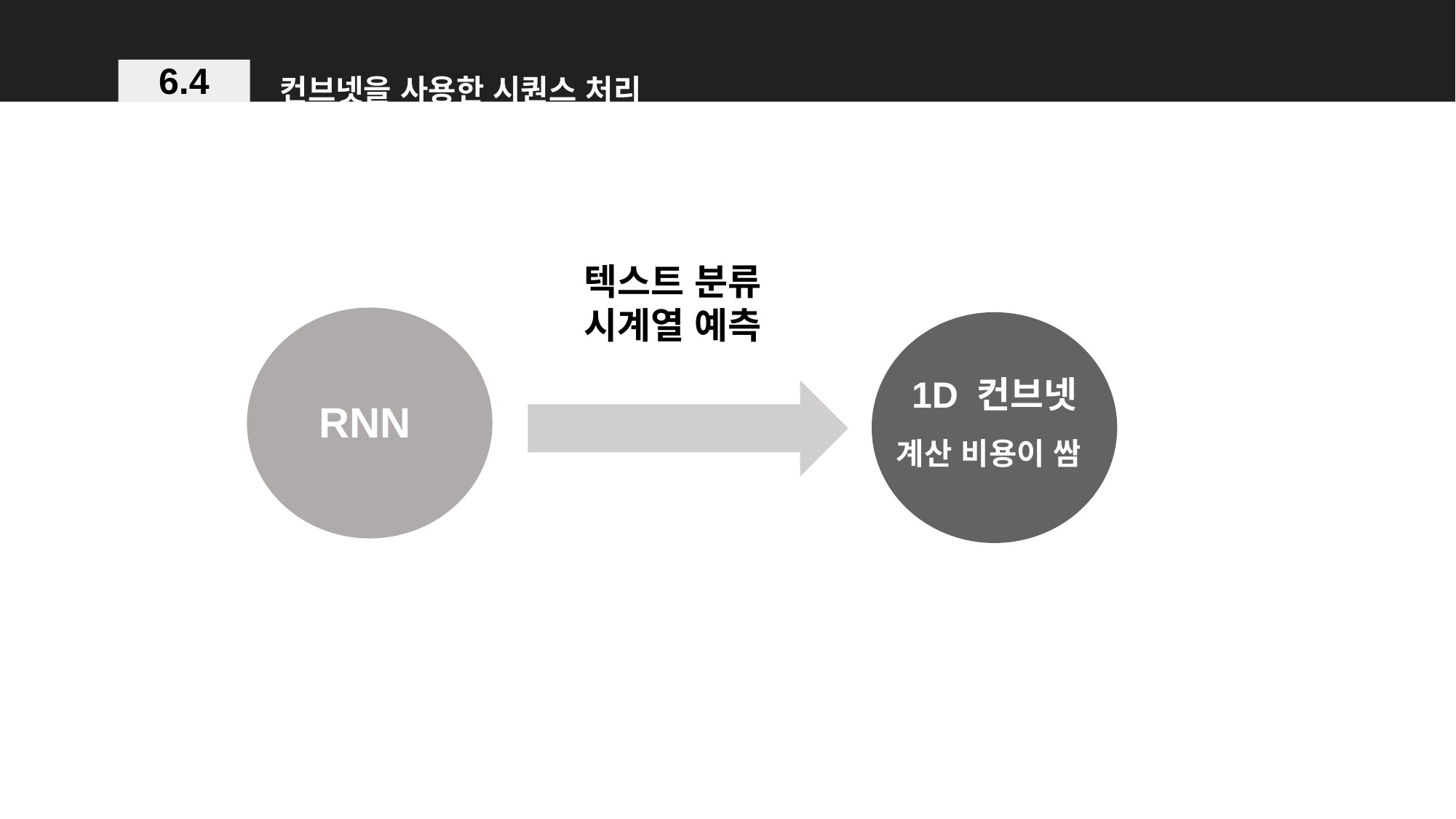

컨브넷을 사용한 시퀀스 처리
6.4

텍스트 분류
시계열 예측

1D 컨브넷

RNN
계산 비용이 쌈